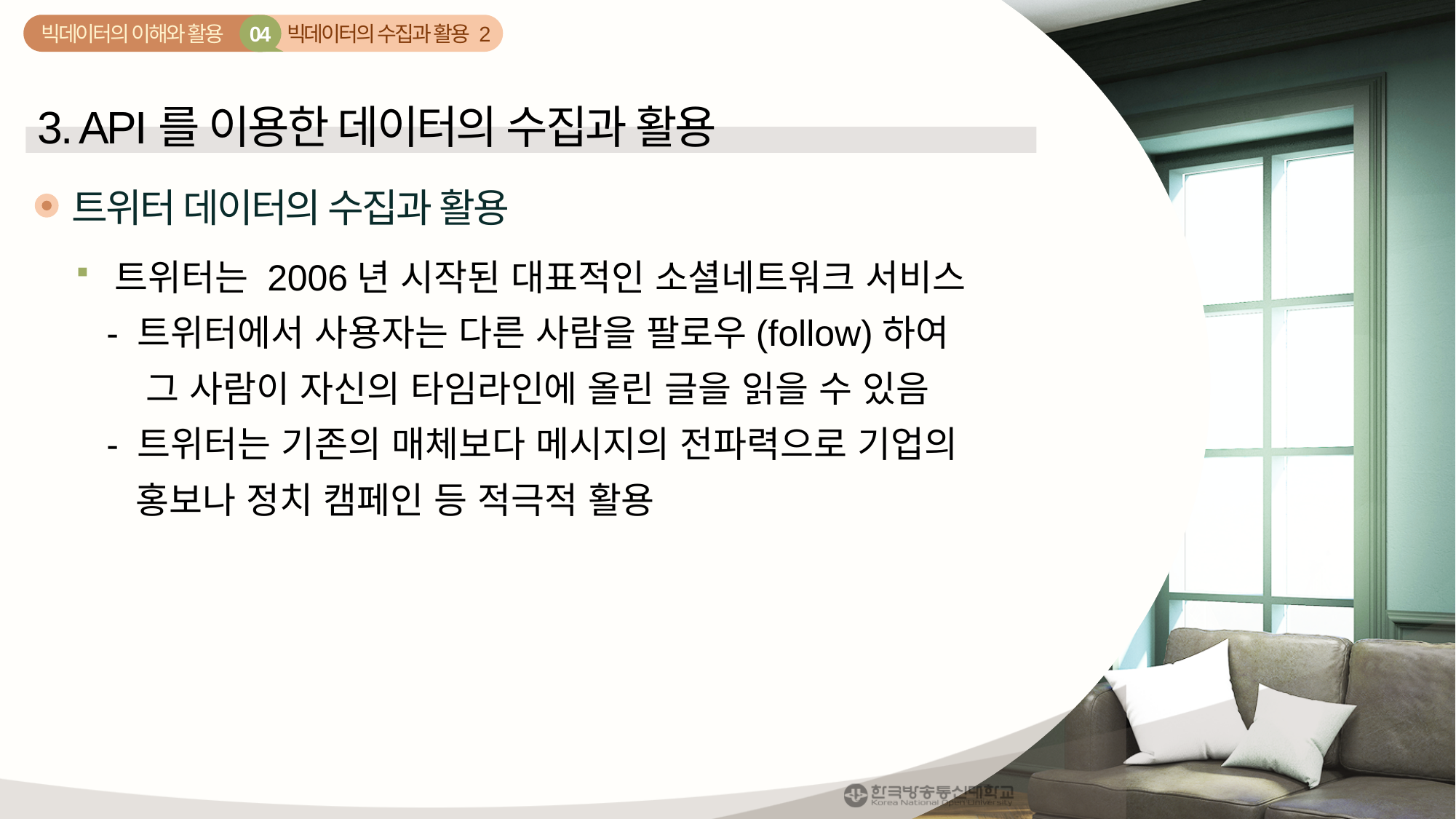

빅데이터의 수집과 활용 2
04
빅데이터의 이해와 활용
3. API를 이용한 데이터의 수집과 활용

트위터 데이터의 수집과 활용

 트위터는 2006년 시작된 대표적인 소셜네트워크 서비스
   - 트위터에서 사용자는 다른 사람을 팔로우(follow)하여
      그 사람이 자신의 타임라인에 올린 글을 읽을 수 있음
   - 트위터는 기존의 매체보다 메시지의 전파력으로 기업의
     홍보나 정치 캠페인 등 적극적 활용